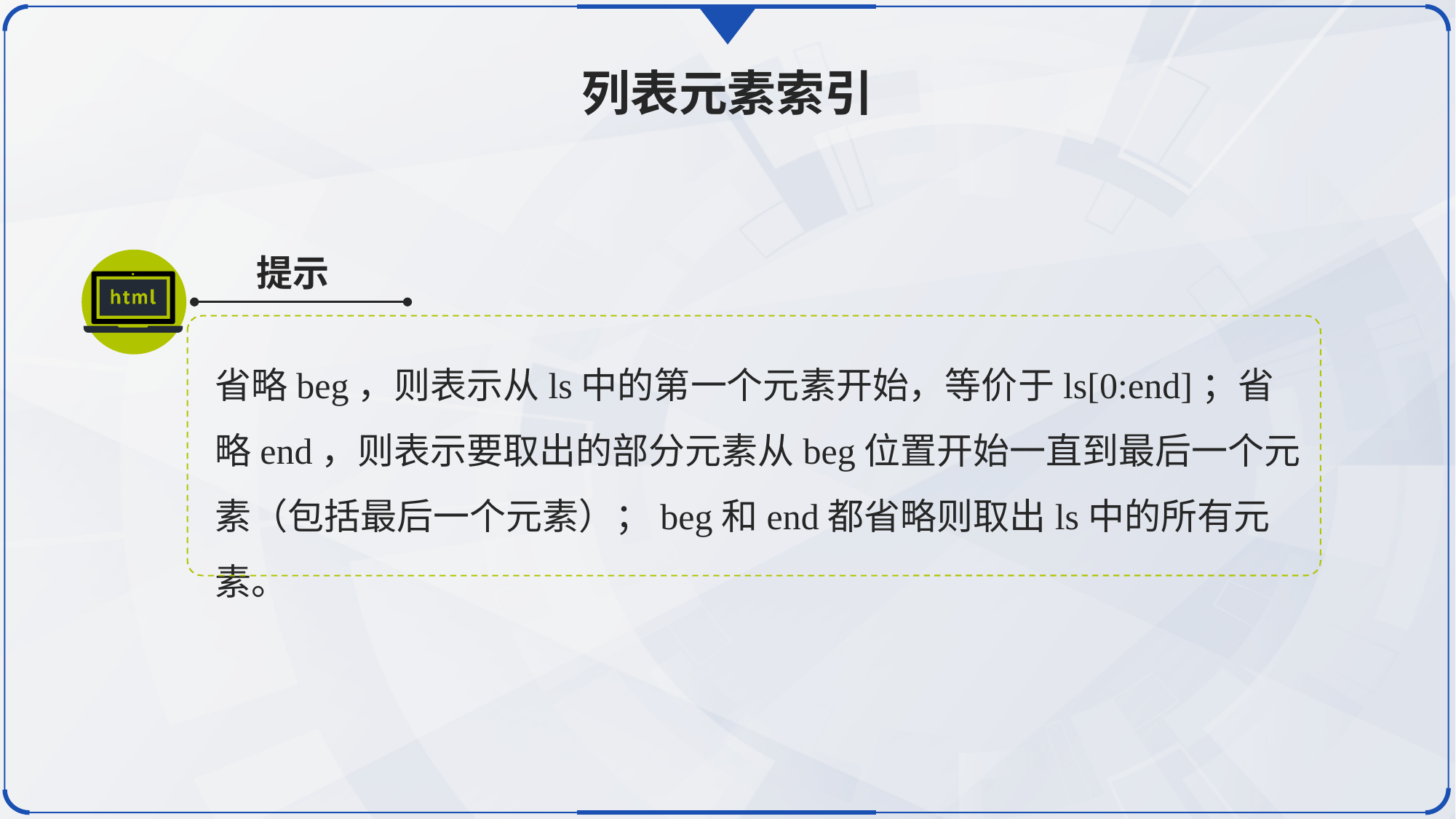

列表元素索引
提示

省略beg，则表示从ls中的第一个元素开始，等价于ls[0:end]；省略end，则表示要取出的部分元素从beg位置开始一直到最后一个元素（包括最后一个元素）；beg和end都省略则取出ls中的所有元素。